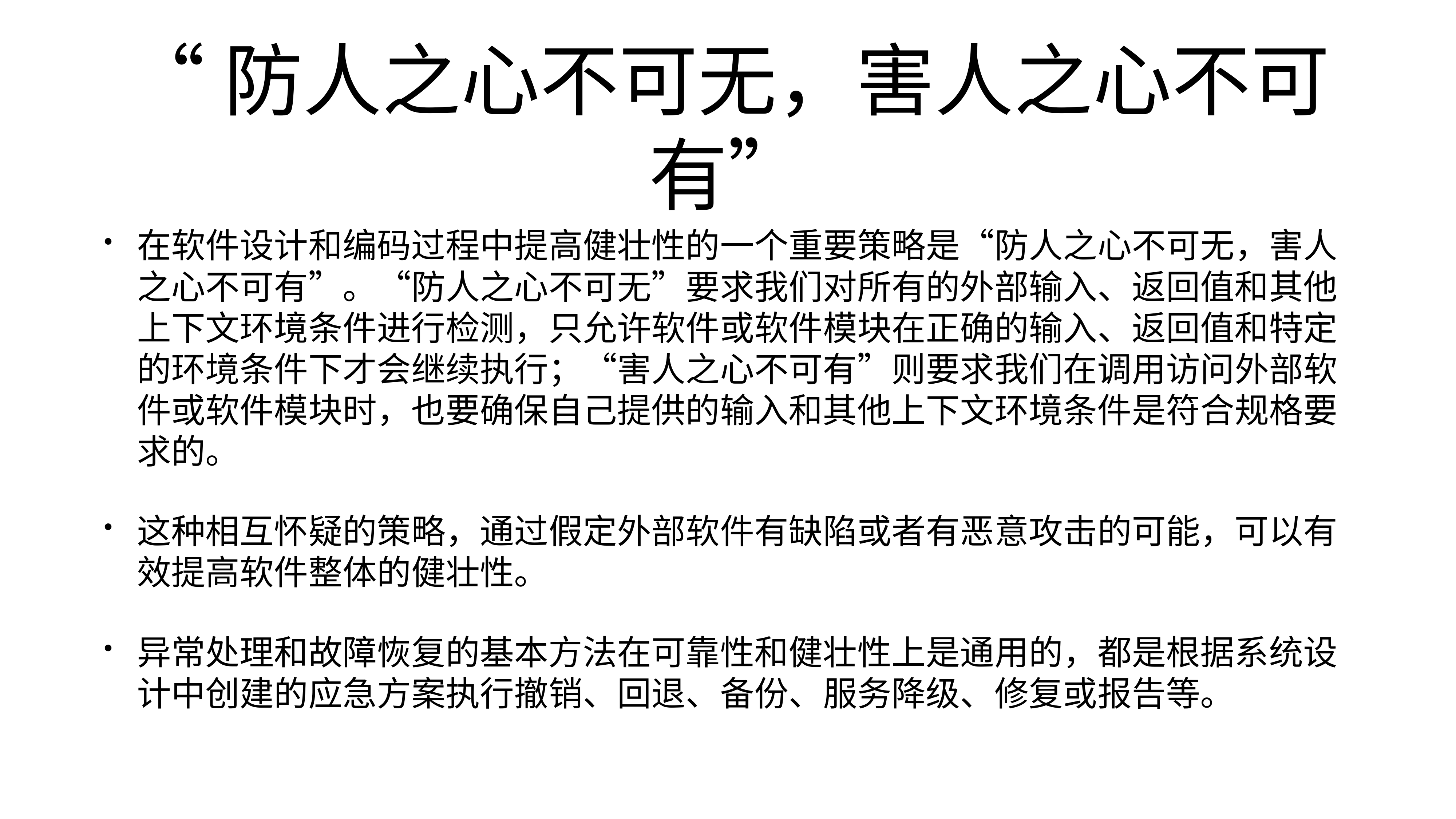

# “防人之心不可无，害人之心不可有”
在软件设计和编码过程中提高健壮性的一个重要策略是“防人之心不可无，害人之心不可有”。“防人之心不可无”要求我们对所有的外部输入、返回值和其他上下文环境条件进行检测，只允许软件或软件模块在正确的输入、返回值和特定的环境条件下才会继续执行；“害人之心不可有”则要求我们在调用访问外部软件或软件模块时，也要确保自己提供的输入和其他上下文环境条件是符合规格要求的。
这种相互怀疑的策略，通过假定外部软件有缺陷或者有恶意攻击的可能，可以有效提高软件整体的健壮性。
异常处理和故障恢复的基本方法在可靠性和健壮性上是通用的，都是根据系统设计中创建的应急方案执行撤销、回退、备份、服务降级、修复或报告等。